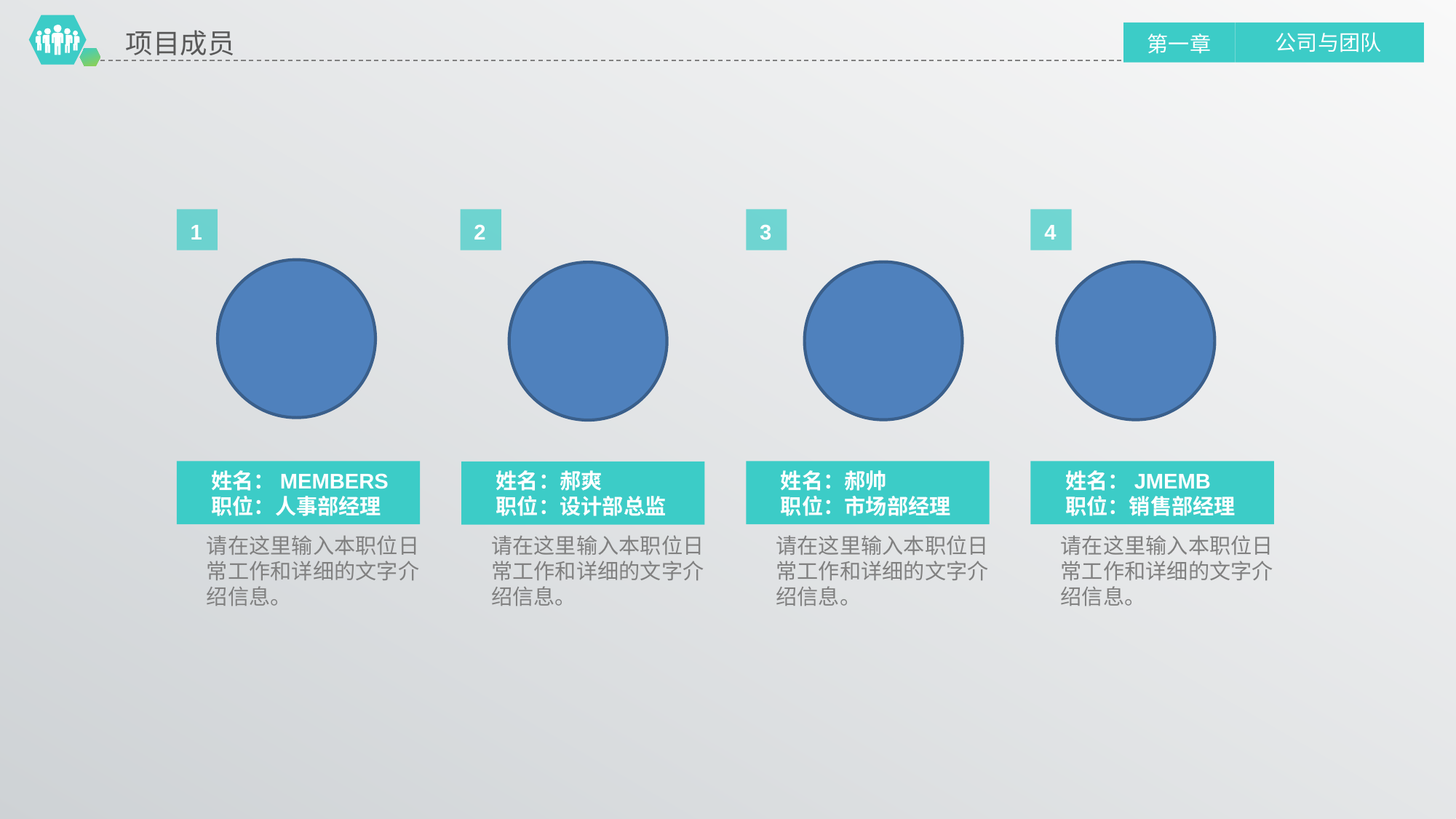

项目成员

公司与团队
第一章

1
2
3
4

姓名：MEMBERS
职位：人事部经理
姓名：郝帅
职位：市场部经理
姓名：JMEMB
职位：销售部经理
姓名：郝爽
职位：设计部总监
请在这里输入本职位日常工作和详细的文字介绍信息。
请在这里输入本职位日常工作和详细的文字介绍信息。
请在这里输入本职位日常工作和详细的文字介绍信息。
请在这里输入本职位日常工作和详细的文字介绍信息。
延时符